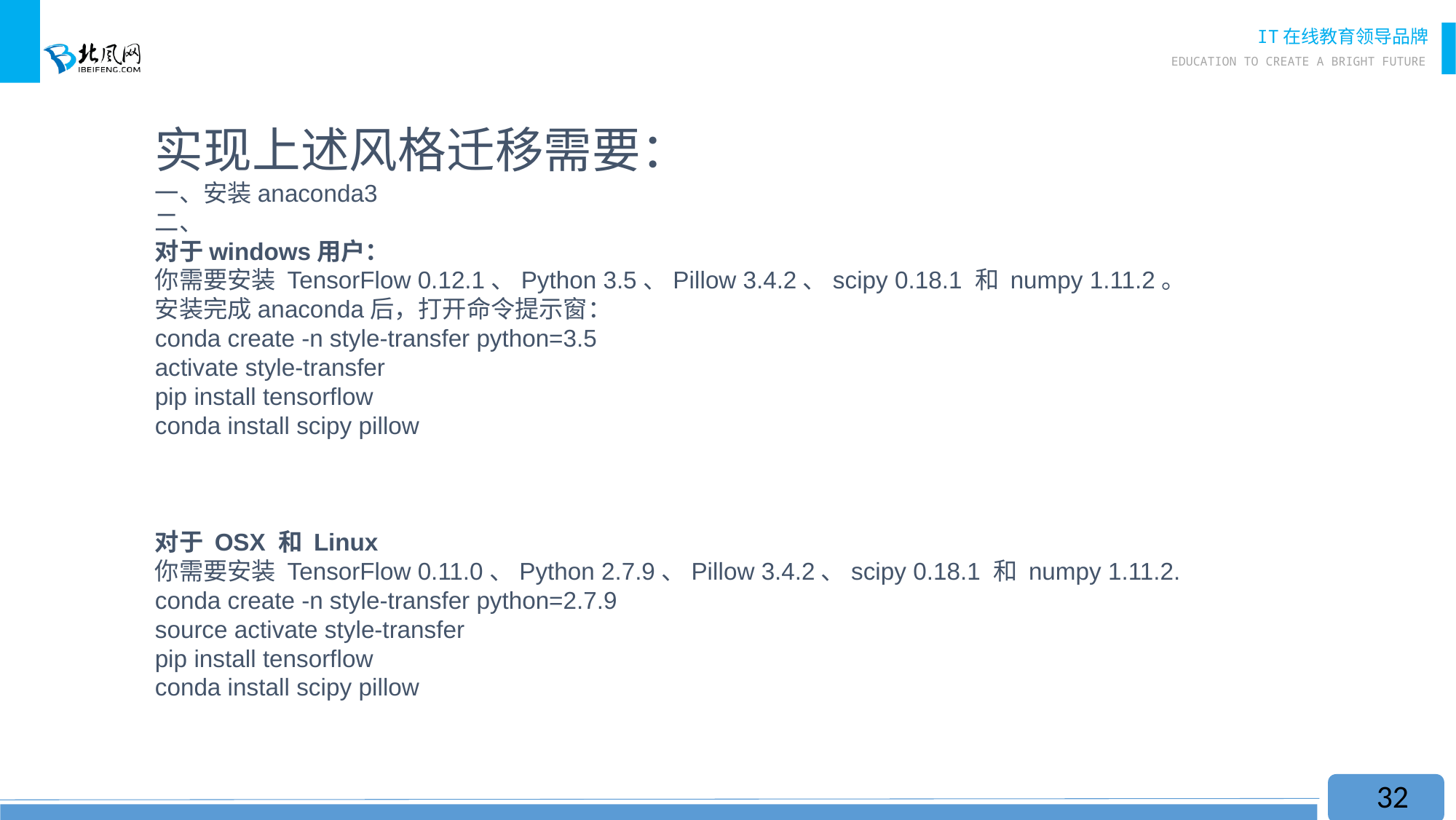

实现上述风格迁移需要：
一、安装anaconda3
二、
对于windows用户：
你需要安装 TensorFlow 0.12.1、Python 3.5、Pillow 3.4.2、scipy 0.18.1 和 numpy 1.11.2。
安装完成anaconda后，打开命令提示窗：
conda create -n style-transfer python=3.5
activate style-transfer
pip install tensorflow
conda install scipy pillow

对于 OSX 和 Linux
你需要安装 TensorFlow 0.11.0、Python 2.7.9、Pillow 3.4.2、scipy 0.18.1 和 numpy 1.11.2.
conda create -n style-transfer python=2.7.9
source activate style-transfer
pip install tensorflow
conda install scipy pillow